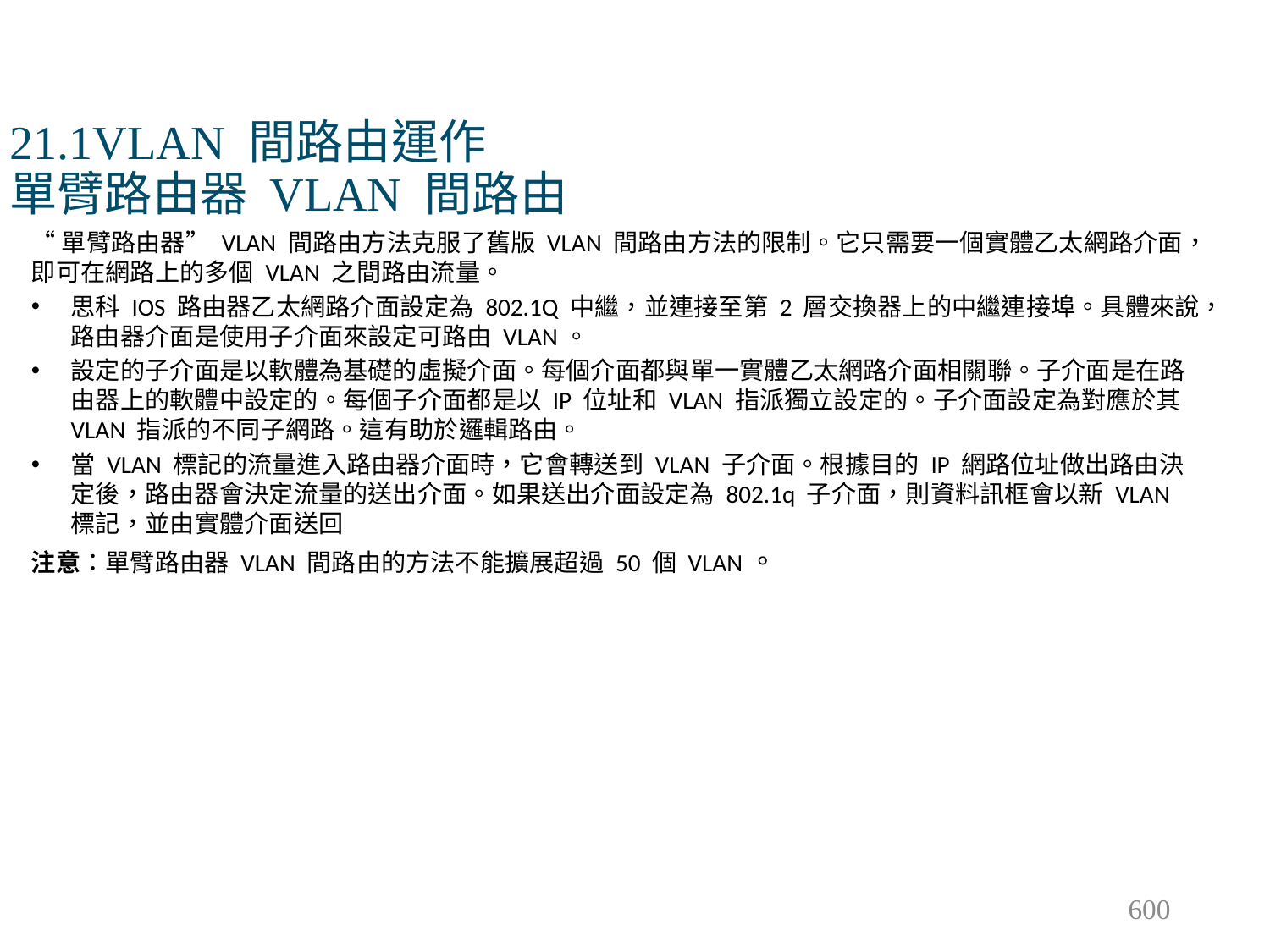

# 21.1VLAN 間路由運作 單臂路由器 VLAN 間路由
“單臂路由器” VLAN 間路由方法克服了舊版 VLAN 間路由方法的限制。它只需要一個實體乙太網路介面，即可在網路上的多個 VLAN 之間路由流量。
思科 IOS 路由器乙太網路介面設定為 802.1Q 中繼，並連接至第 2 層交換器上的中繼連接埠。具體來說，路由器介面是使用子介面來設定可路由 VLAN。
設定的子介面是以軟體為基礎的虛擬介面。每個介面都與單一實體乙太網路介面相關聯。子介面是在路由器上的軟體中設定的。每個子介面都是以 IP 位址和 VLAN 指派獨立設定的。子介面設定為對應於其 VLAN 指派的不同子網路。這有助於邏輯路由。
當 VLAN 標記的流量進入路由器介面時，它會轉送到 VLAN 子介面。根據目的 IP 網路位址做出路由決定後，路由器會決定流量的送出介面。如果送出介面設定為 802.1q 子介面，則資料訊框會以新 VLAN 標記，並由實體介面送回
注意：單臂路由器 VLAN 間路由的方法不能擴展超過 50 個 VLAN。
600